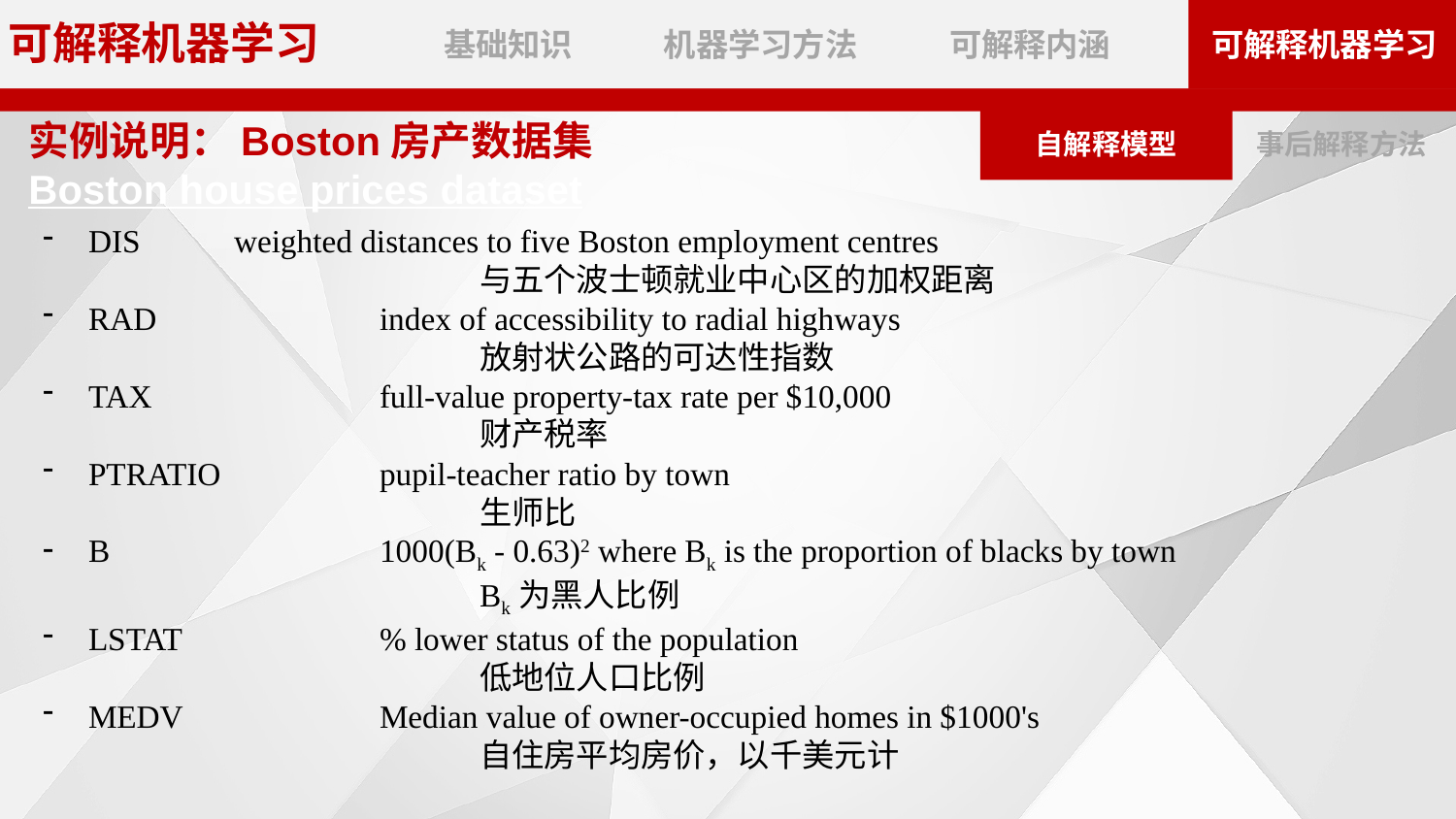

实例说明：Boston房产数据集
Boston house prices dataset
DIS      	weighted distances to five Boston employment centres
			与五个波士顿就业中心区的加权距离
RAD           	index of accessibility to radial highways
			放射状公路的可达性指数
TAX           	full-value property-tax rate per $10,000
			财产税率
PTRATIO  	pupil-teacher ratio by town
			生师比
B                	1000(Bk - 0.63)2 where Bk is the proportion of blacks by town
			Bk为黑人比例
LSTAT       	% lower status of the population
			低地位人口比例
MEDV       	Median value of owner-occupied homes in $1000's
			自住房平均房价，以千美元计